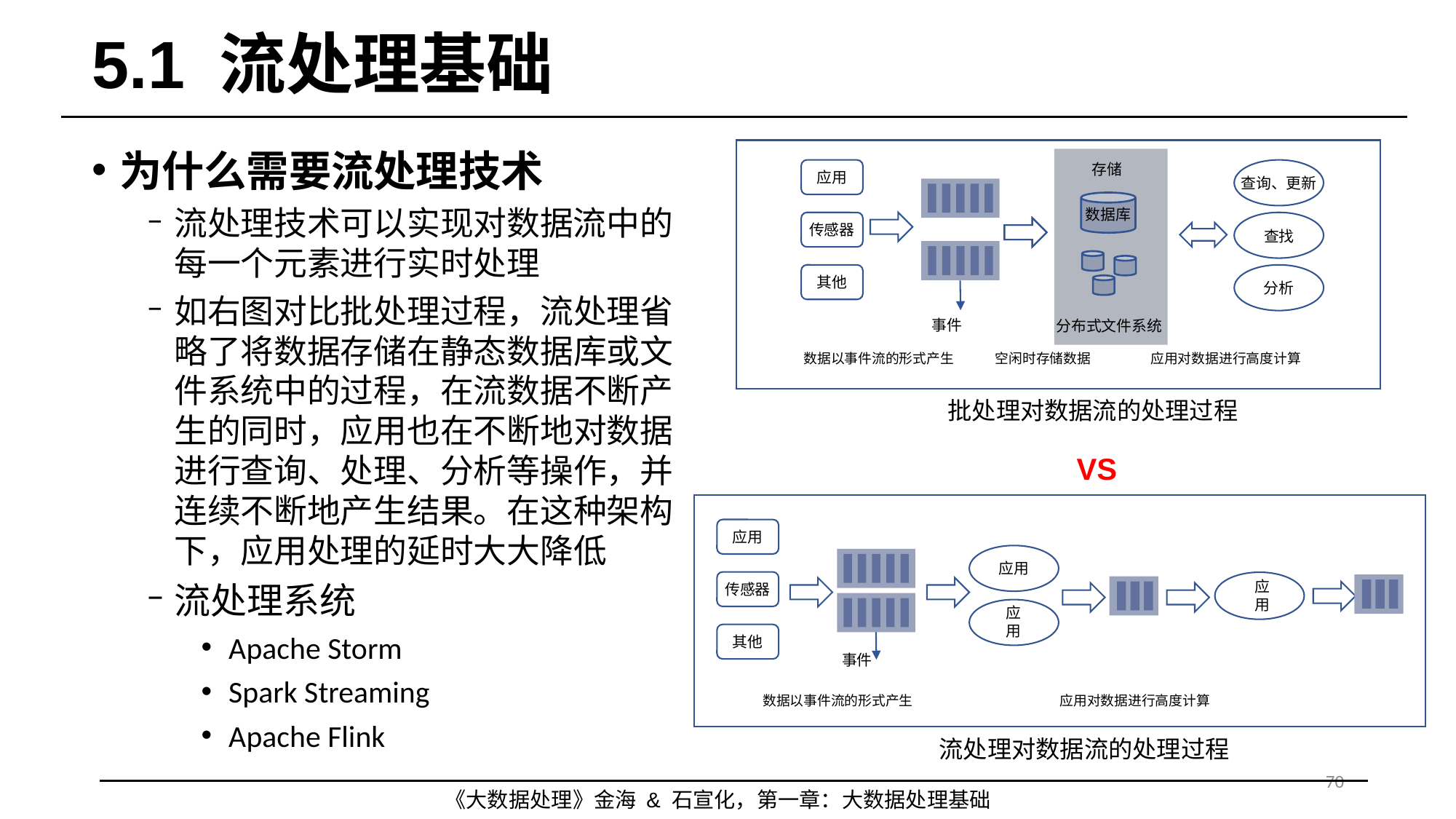

# 5.1 流处理基础
为什么需要流处理技术
流处理技术可以实现对数据流中的每一个元素进行实时处理
如右图对比批处理过程，流处理省略了将数据存储在静态数据库或文件系统中的过程，在流数据不断产生的同时，应用也在不断地对数据进行查询、处理、分析等操作，并连续不断地产生结果。在这种架构下，应用处理的延时大大降低
流处理系统
Apache Storm
Spark Streaming
Apache Flink

存储

应用
查询、更新

数据库

传感器

查找

其他
分析

事件
分布式文件系统
数据以事件流的形式产生
空闲时存储数据
应用对数据进行高度计算
批处理对数据流的处理过程
VS

应用

应用

应用

传感器

应用

其他
事件
数据以事件流的形式产生
应用对数据进行高度计算
流处理对数据流的处理过程
70